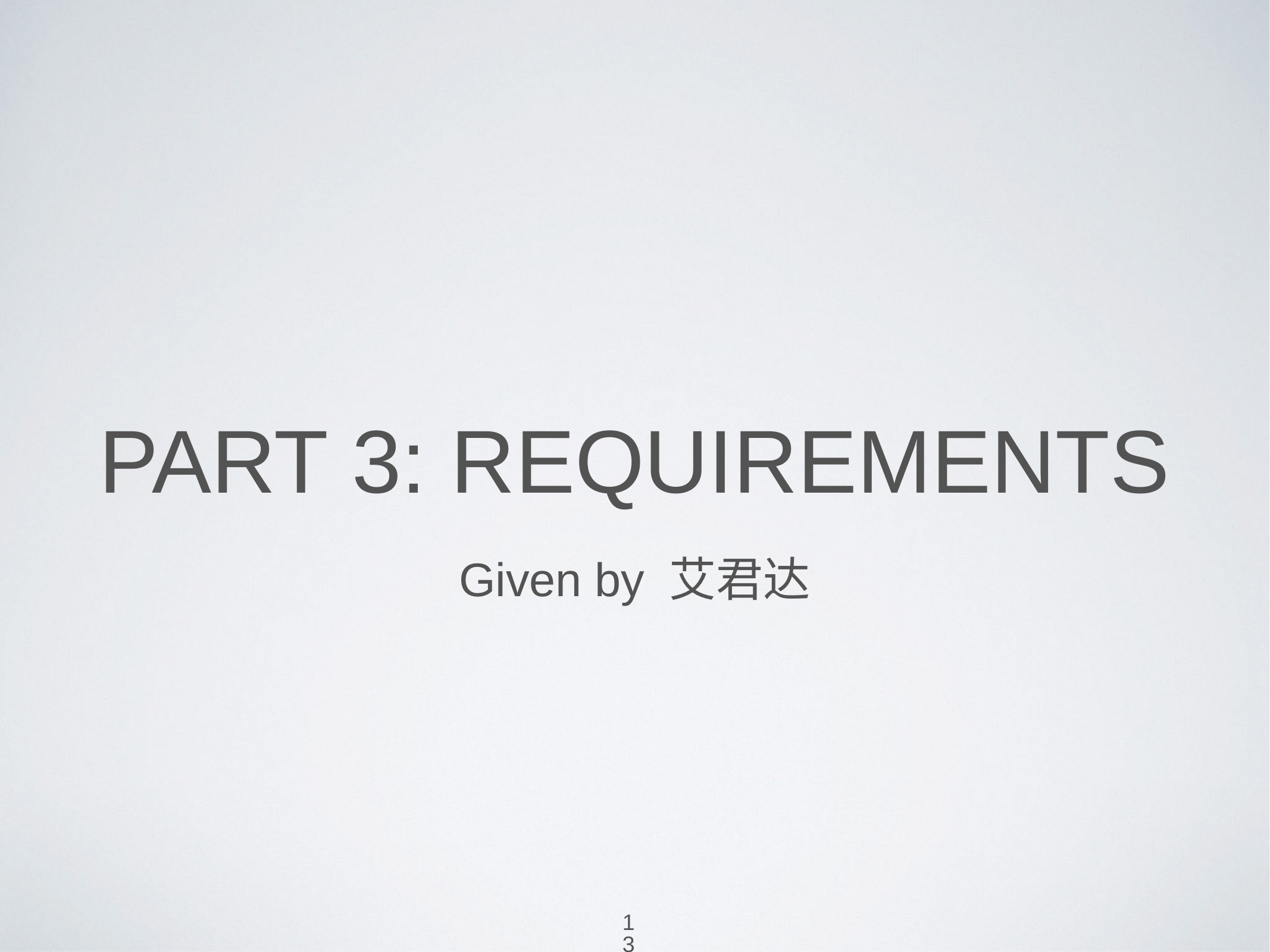

13
# Part 3: requirements
Given by 艾君达